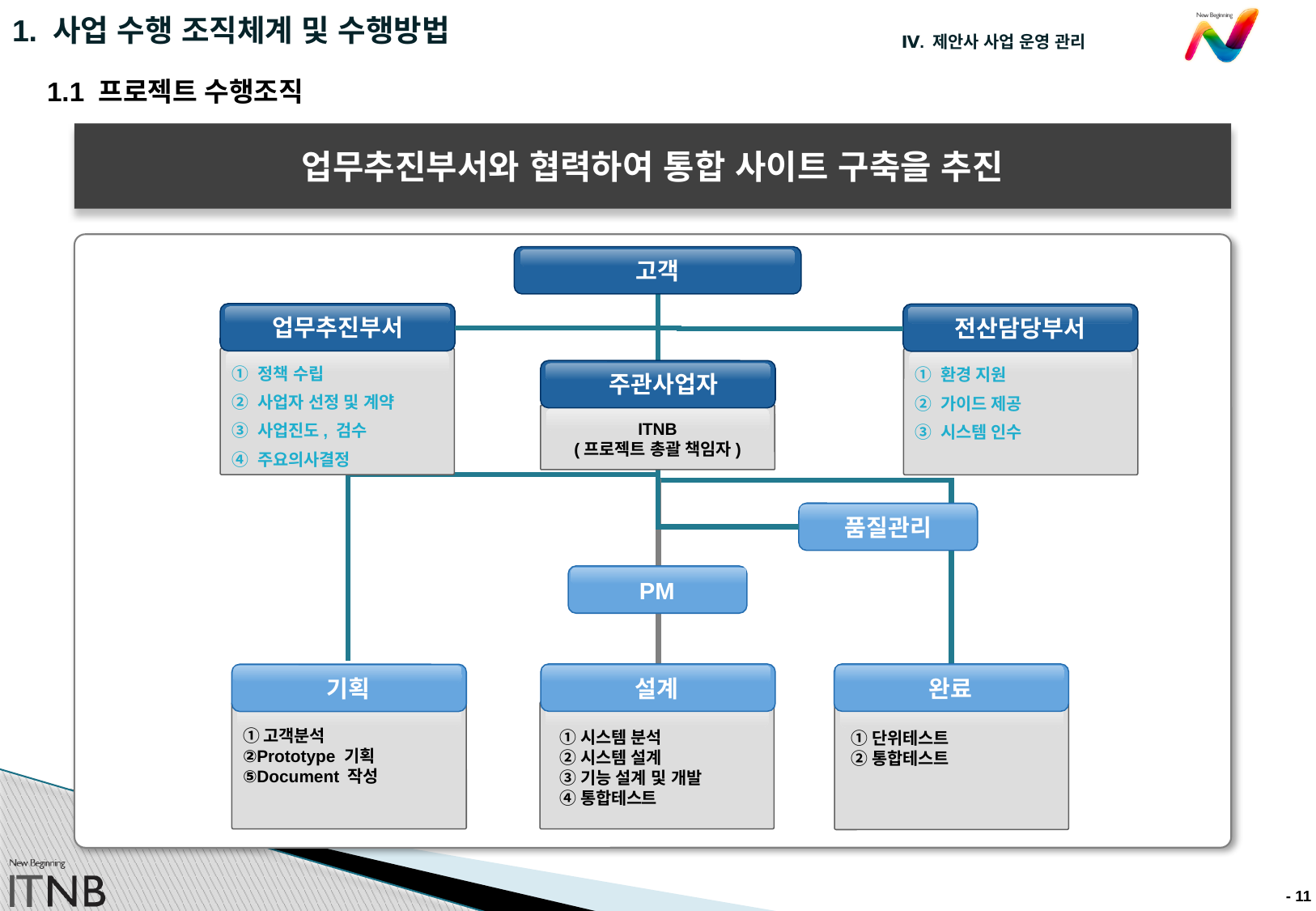

1. 사업 수행 조직체계 및 수행방법
1.1 프로젝트 수행조직
업무추진부서와 협력하여 통합 사이트 구축을 추진

고객

업무추진부서
전산담당부서
① 정책 수립
② 사업자 선정 및 계약
③ 사업진도, 검수
④ 주요의사결정

① 환경 지원
② 가이드 제공
③ 시스템 인수

 주관사업자

ITNB
(프로젝트 총괄 책임자)

품질관리

PM

설계

완료

기획

①고객분석
②Prototype 기획
⑤Document 작성
①시스템 분석
②시스템 설계
③기능 설계 및 개발
④통합테스트

①단위테스트
②통합테스트